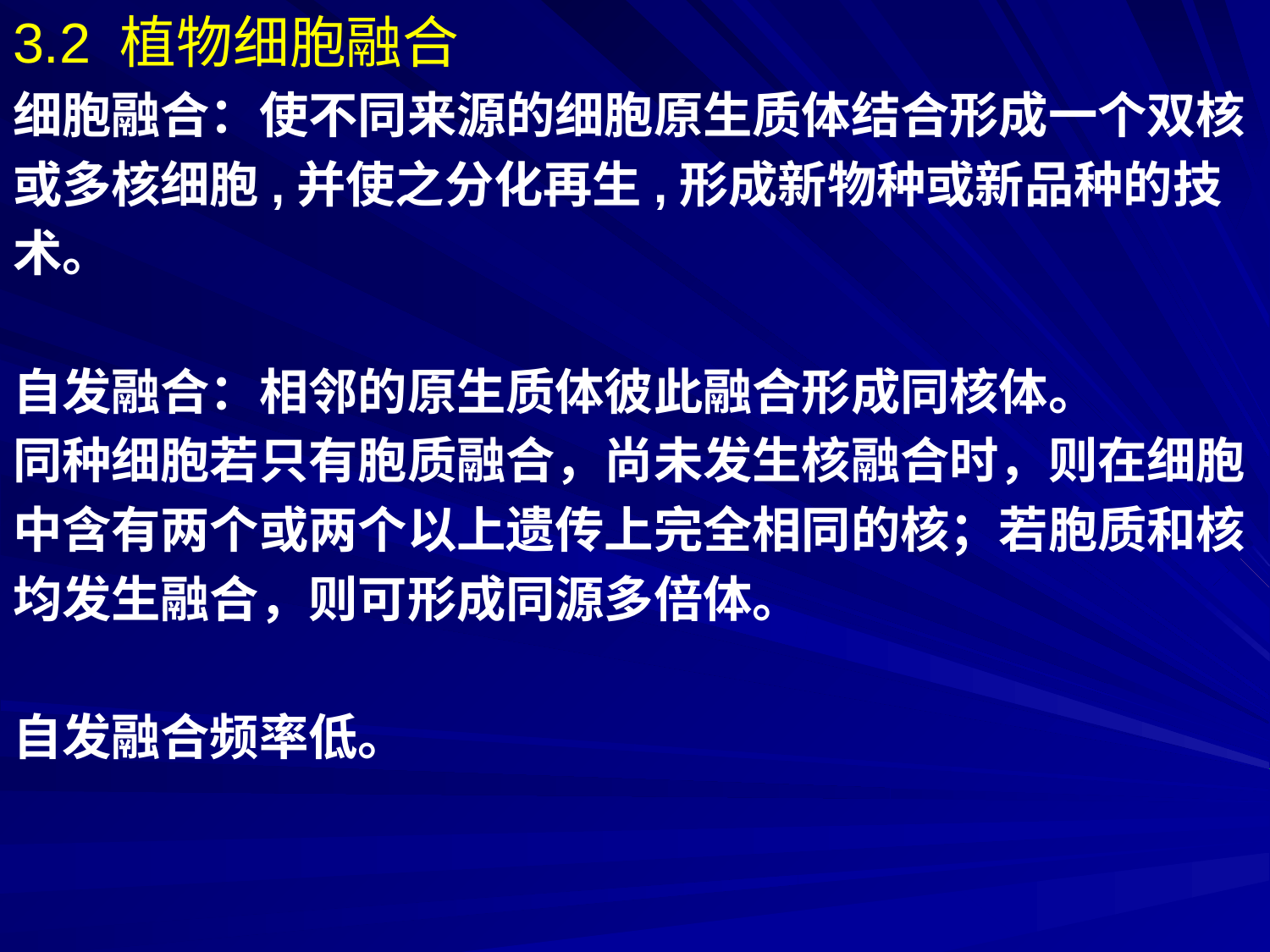

3.2 植物细胞融合
细胞融合：使不同来源的细胞原生质体结合形成一个双核
或多核细胞,并使之分化再生,形成新物种或新品种的技
术。

自发融合：相邻的原生质体彼此融合形成同核体。
同种细胞若只有胞质融合，尚未发生核融合时，则在细胞
中含有两个或两个以上遗传上完全相同的核；若胞质和核
均发生融合，则可形成同源多倍体。

自发融合频率低。